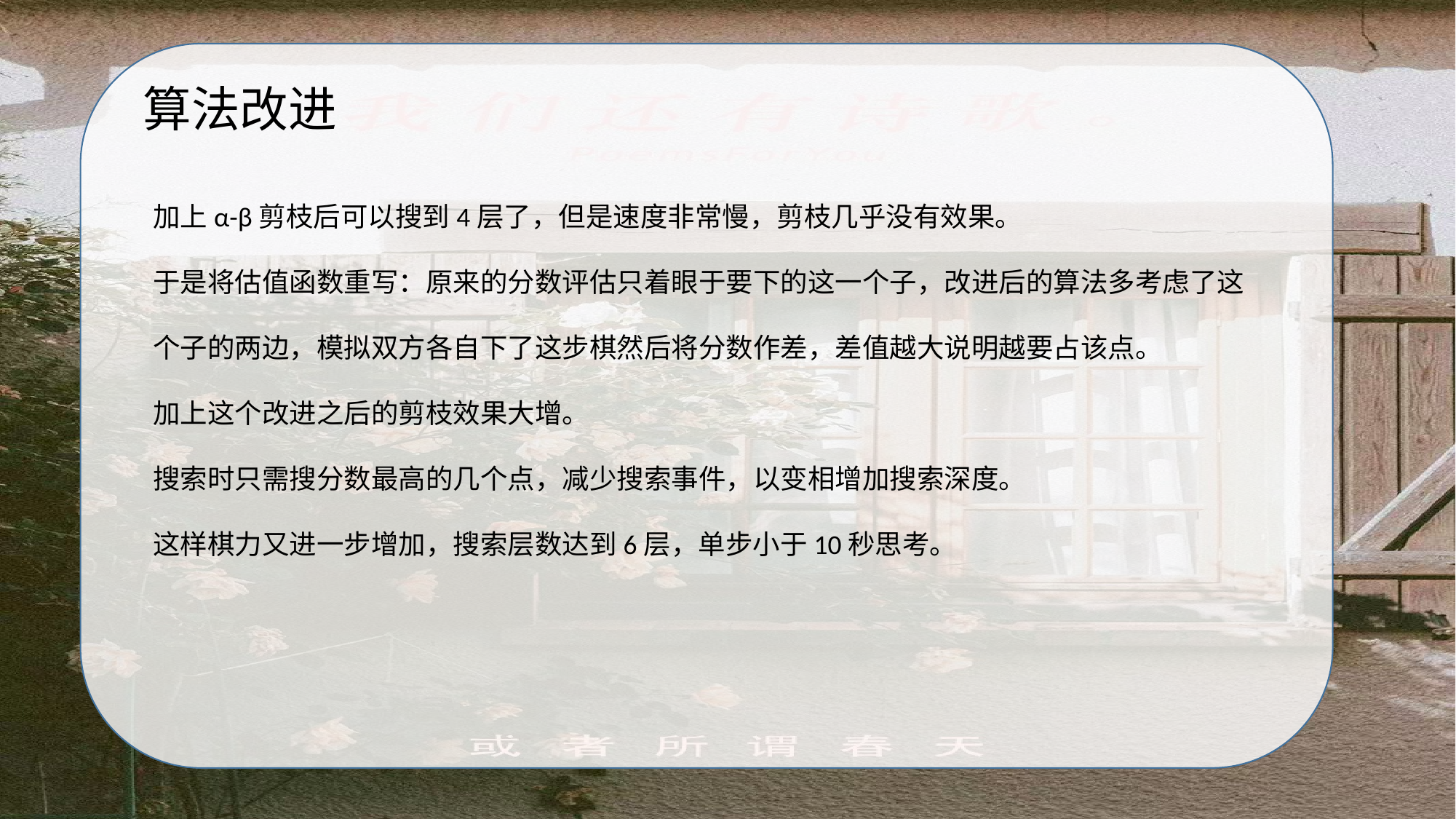

#
算法改进
加上α-β剪枝后可以搜到4层了，但是速度非常慢，剪枝几乎没有效果。
于是将估值函数重写：原来的分数评估只着眼于要下的这一个子，改进后的算法多考虑了这个子的两边，模拟双方各自下了这步棋然后将分数作差，差值越大说明越要占该点。
加上这个改进之后的剪枝效果大增。
搜索时只需搜分数最高的几个点，减少搜索事件，以变相增加搜索深度。
这样棋力又进一步增加，搜索层数达到6层，单步小于10秒思考。